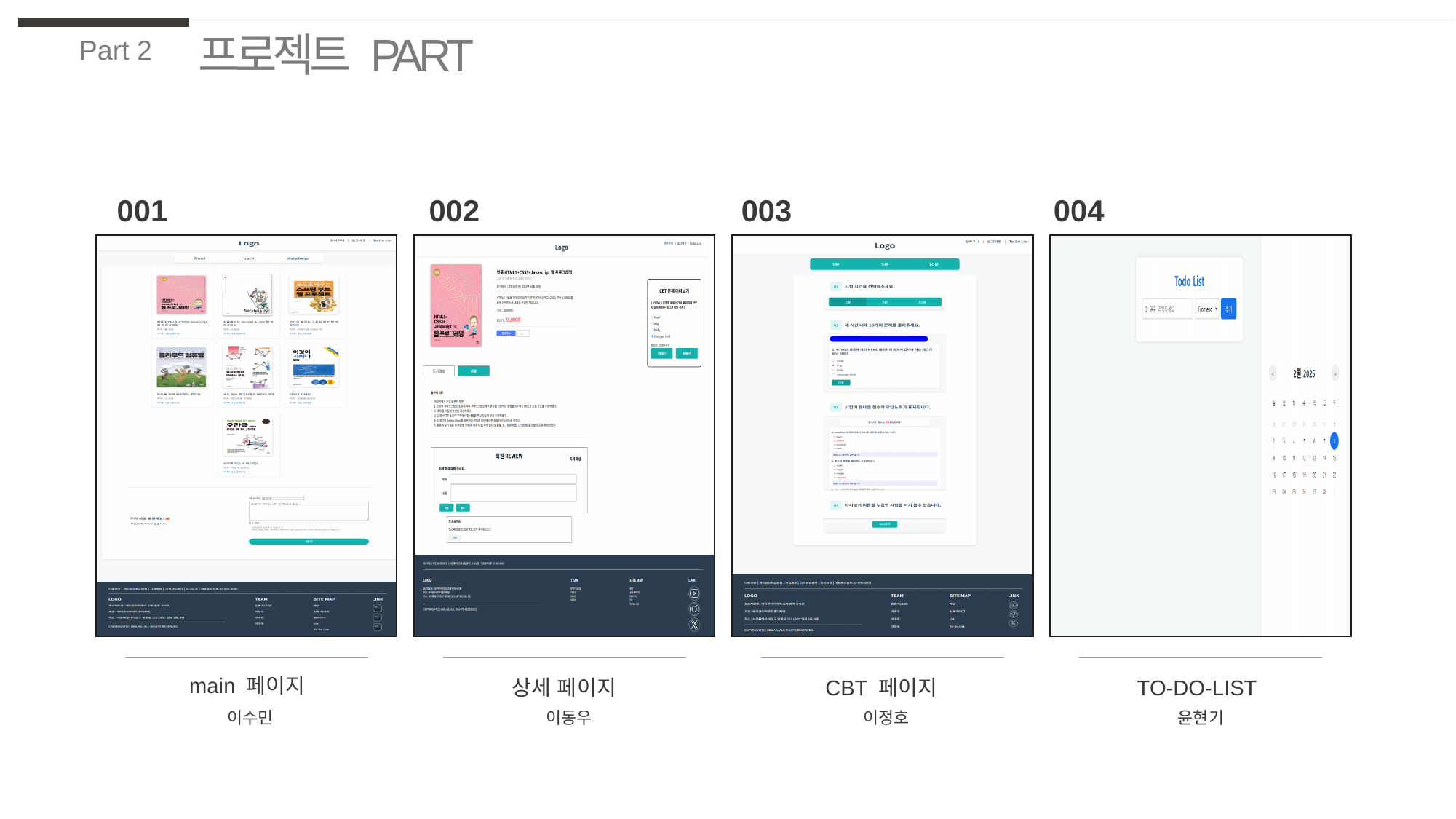

프로젝트 PART
Part 2
001
002
003
004

main 페이지
상세 페이지
CBT 페이지
TO-DO-LIST
이수민
이동우
이정호
윤현기